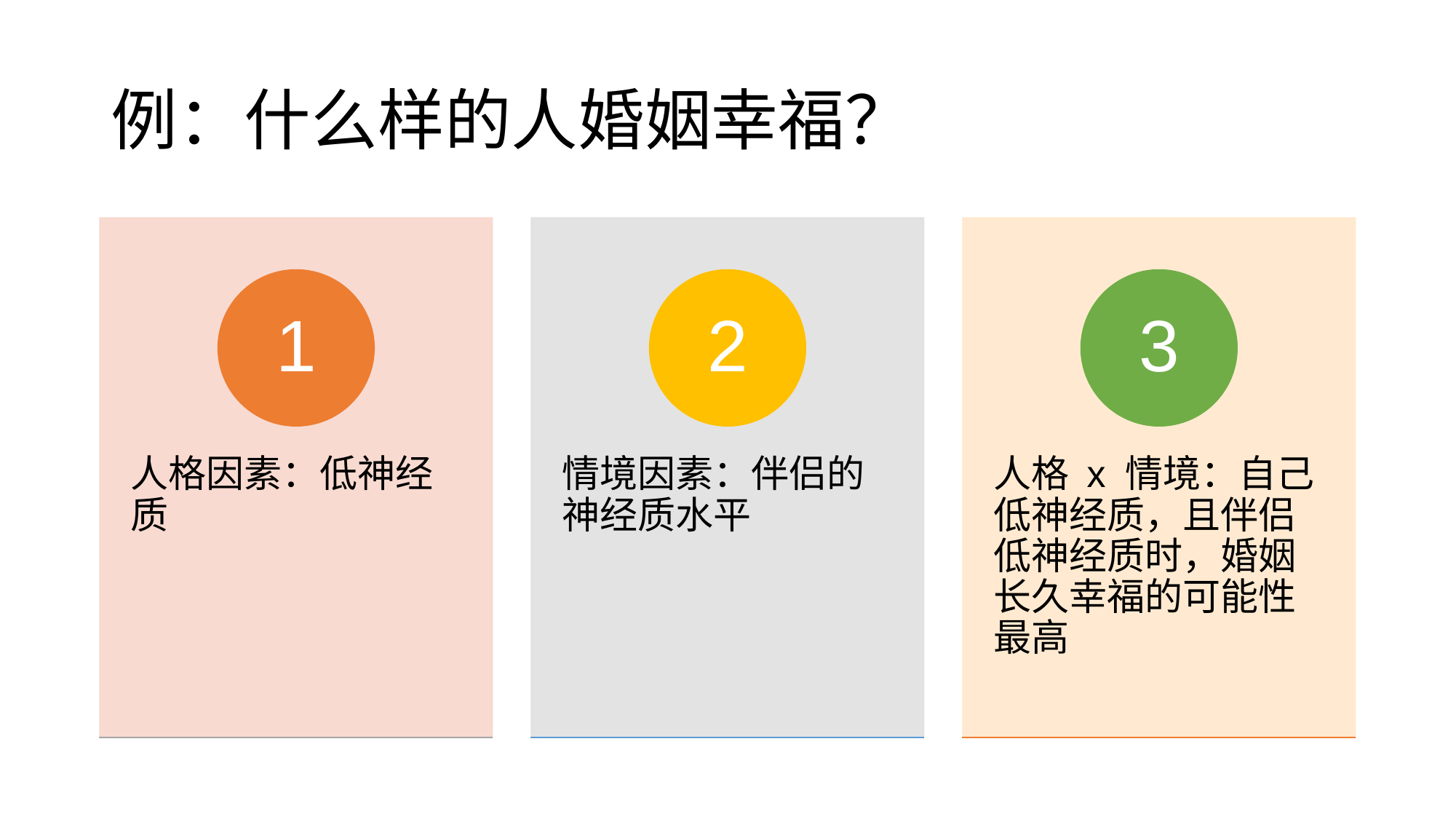

# 例：什么样的人婚姻幸福？
人格因素：低神经质
1
情境因素：伴侣的神经质水平
2
人格 x 情境：自己低神经质，且伴侣低神经质时，婚姻长久幸福的可能性最高
3